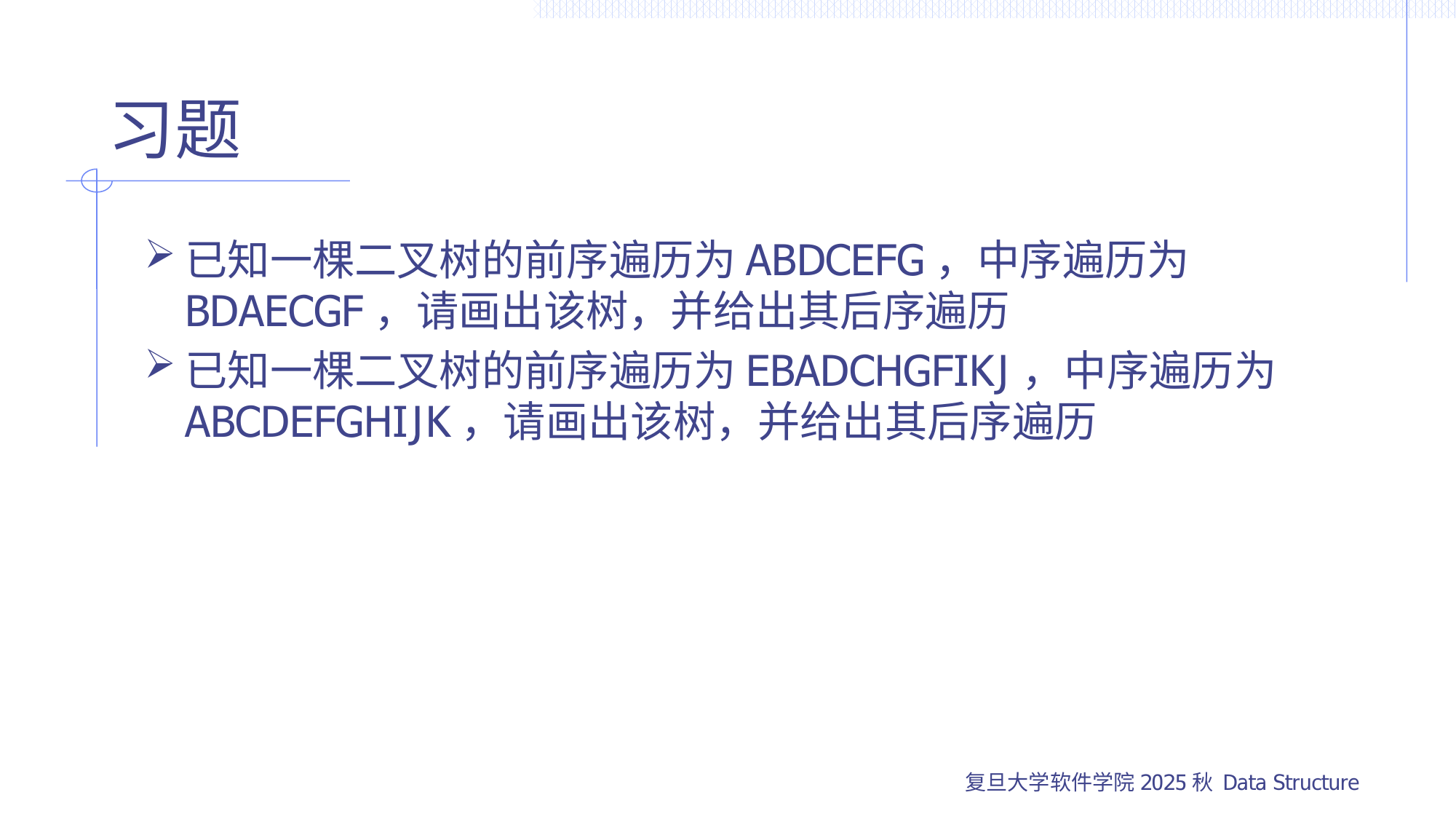

# 习题
已知一棵二叉树的前序遍历为ABDCEFG，中序遍历为BDAECGF，请画出该树，并给出其后序遍历
已知一棵二叉树的前序遍历为EBADCHGFIKJ，中序遍历为ABCDEFGHIJK，请画出该树，并给出其后序遍历